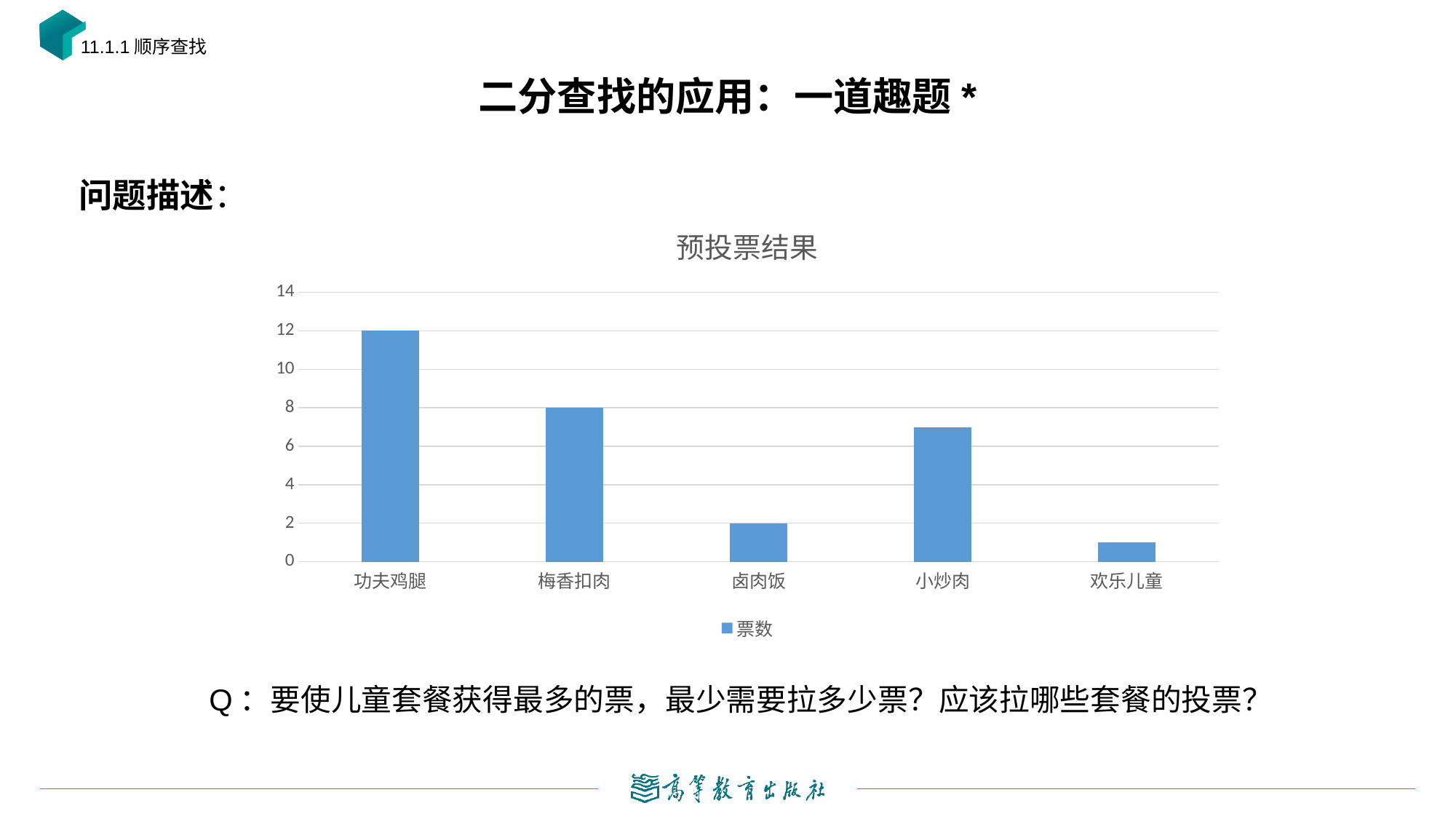

11.1.1顺序查找
# 二分查找的应用：一道趣题*
问题描述：

### Chart: 预投票结果

| Category | 票数 |
|---|---|
| 功夫鸡腿 | 12.0 |
| 梅香扣肉 | 8.0 |
| 卤肉饭 | 2.0 |
| 小炒肉 | 7.0 |
| 欢乐儿童 | 1.0 |
Q：要使儿童套餐获得最多的票，最少需要拉多少票？应该拉哪些套餐的投票？